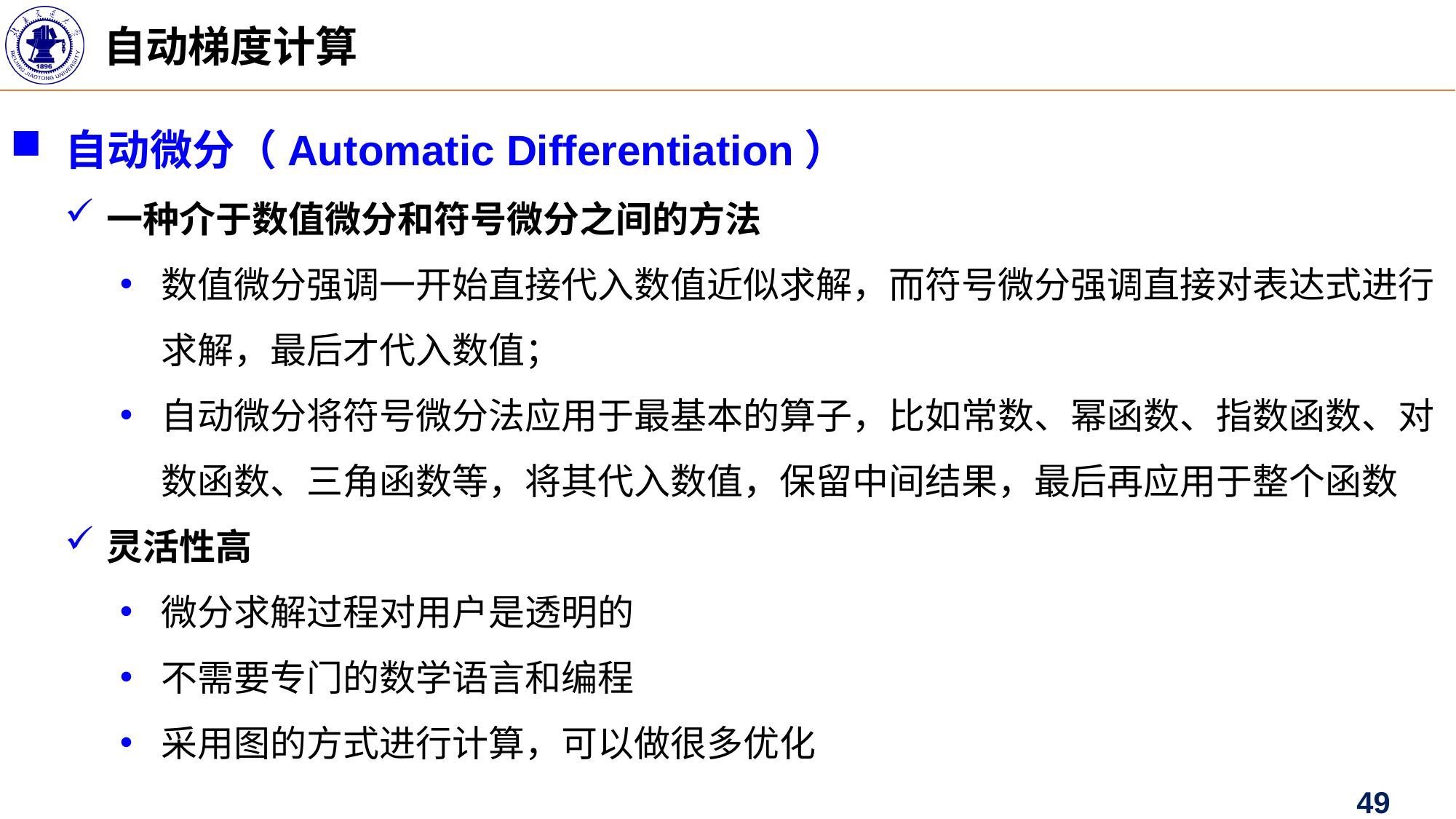

自动梯度计算
自动微分（Automatic Differentiation）
一种介于数值微分和符号微分之间的方法
数值微分强调一开始直接代入数值近似求解，而符号微分强调直接对表达式进行求解，最后才代入数值；
自动微分将符号微分法应用于最基本的算子，比如常数、幂函数、指数函数、对数函数、三角函数等，将其代入数值，保留中间结果，最后再应用于整个函数
灵活性高
微分求解过程对用户是透明的
不需要专门的数学语言和编程
采用图的方式进行计算，可以做很多优化